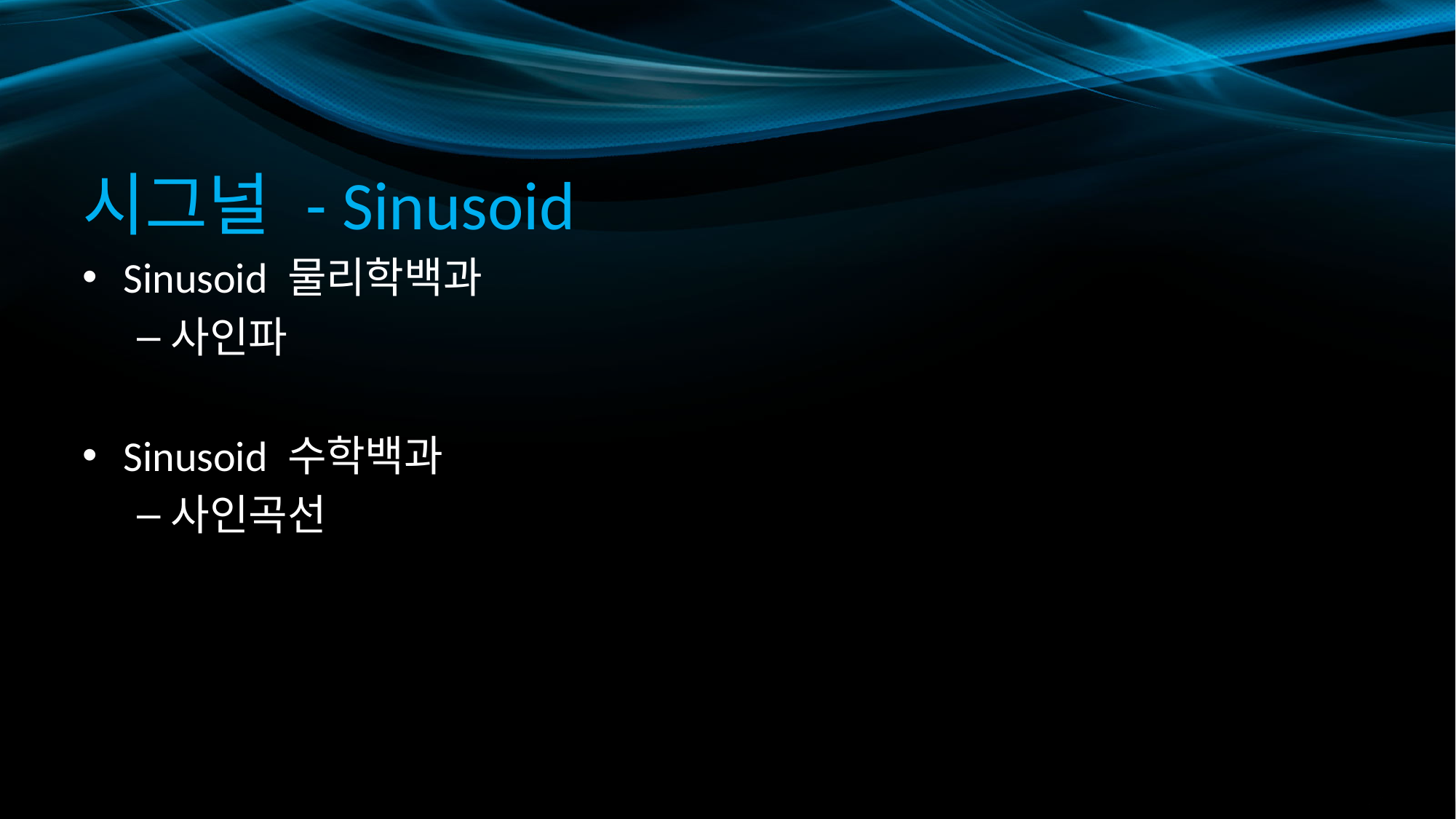

# 시그널 - Sinusoid
Sinusoid 물리학백과
사인파

Sinusoid 수학백과
사인곡선